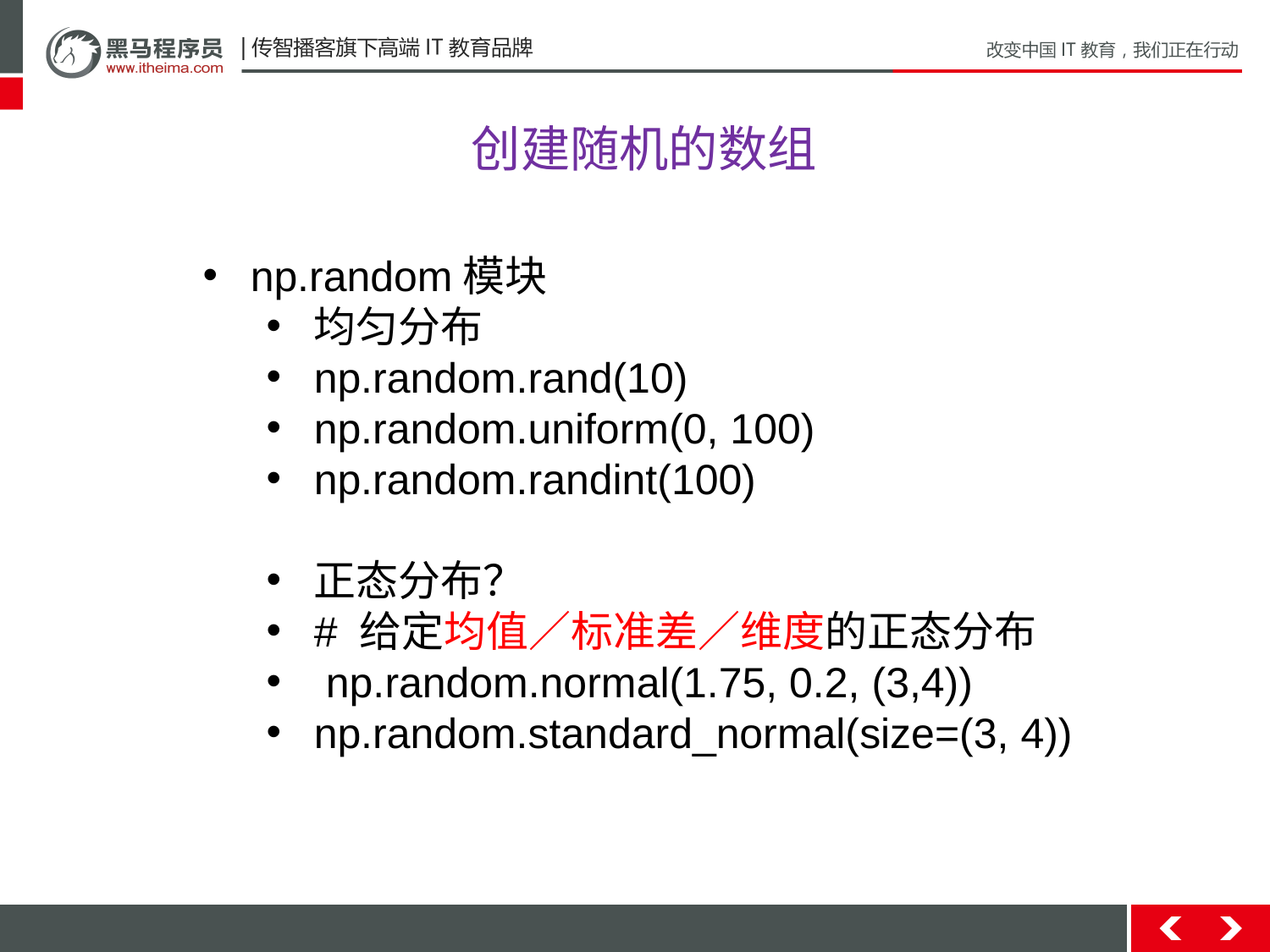

创建随机的数组
np.random模块
均匀分布
np.random.rand(10)
np.random.uniform(0, 100)
np.random.randint(100)

正态分布？
# 给定均值／标准差／维度的正态分布
 np.random.normal(1.75, 0.2, (3,4))
np.random.standard_normal(size=(3, 4))